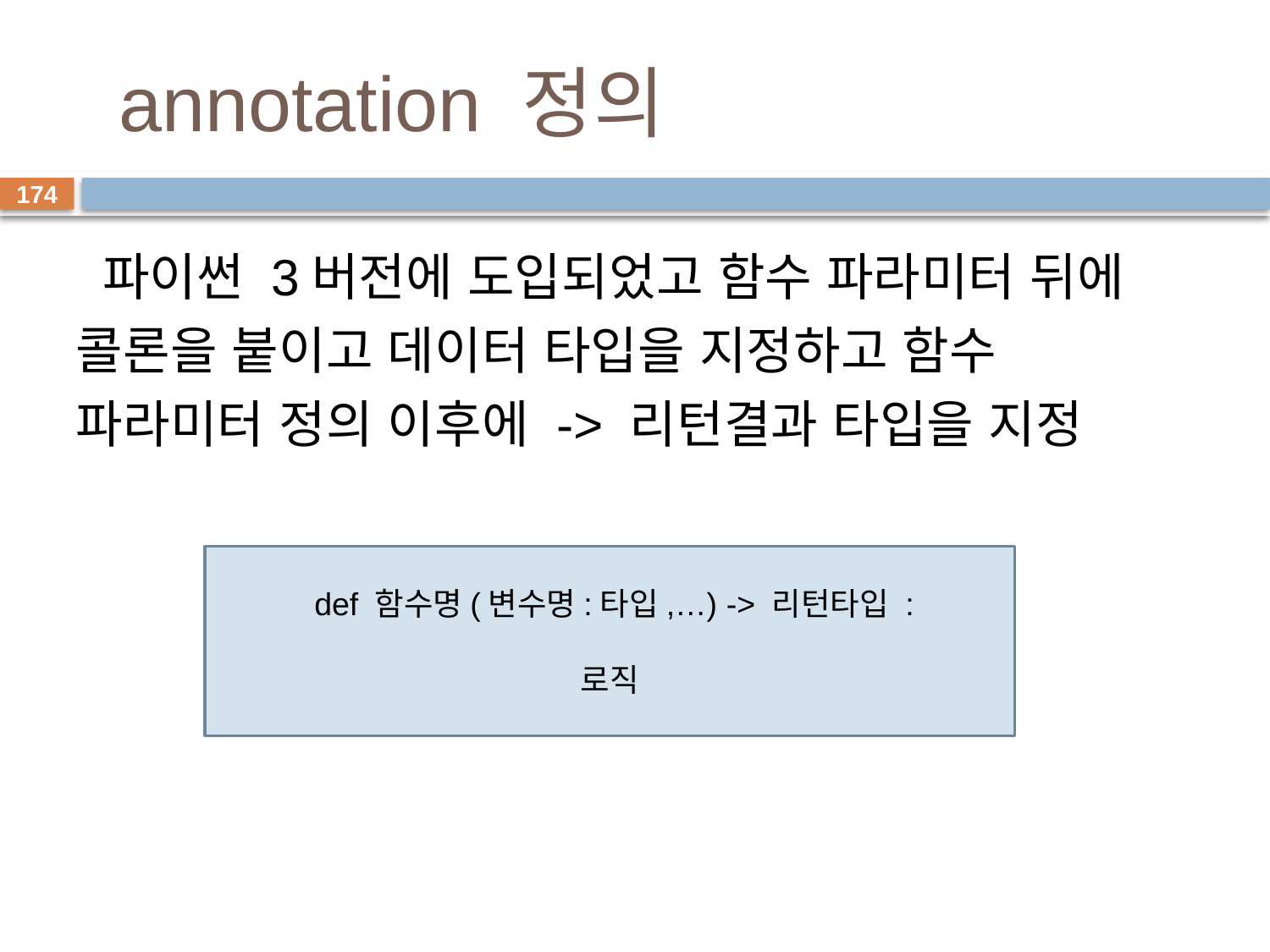

# annotation 정의
174
 파이썬 3버전에 도입되었고 함수 파라미터 뒤에 콜론을 붙이고 데이터 타입을 지정하고 함수 파라미터 정의 이후에 -> 리턴결과 타입을 지정
 def 함수명(변수명:타입,…) -> 리턴타입 :

로직